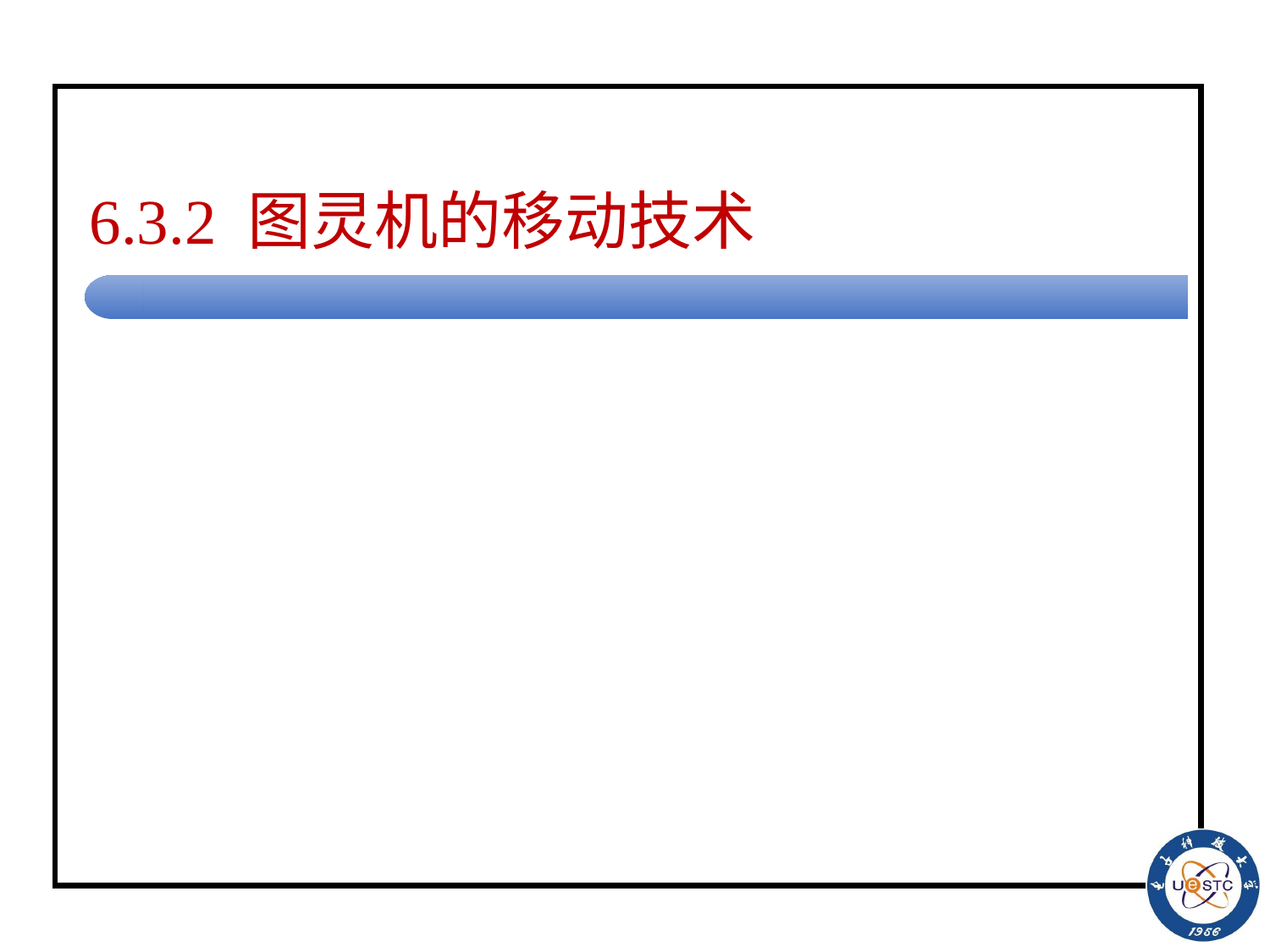

# 6.3.2 图灵机的移动技术
在解决比较复杂的问题时，
TM可能需要将输入带上一组连续的非空符号左移或者右移若干个单元。

使用n元式表示状态，
可以存储多个符号，合适的时候再将这些符号印刷到需要的位置上。